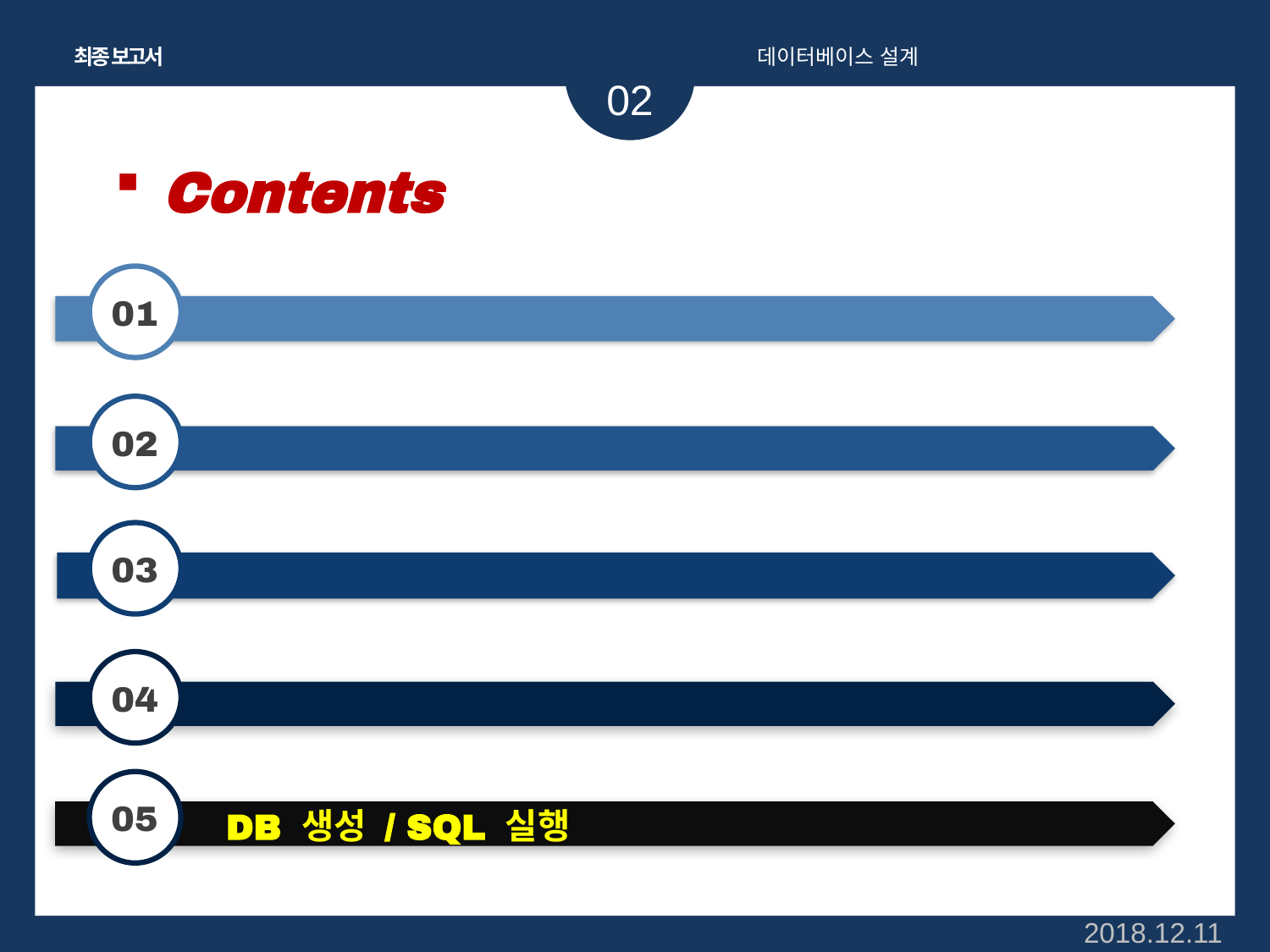

최종 보고서
데이터베이스 설계
02

Contents

01
응용 분야 및 기능

02
요건분석

03
ERD / RDB

04
정규화 (BCNF)

05
DB 생성 / SQL 실행

2018.12.11